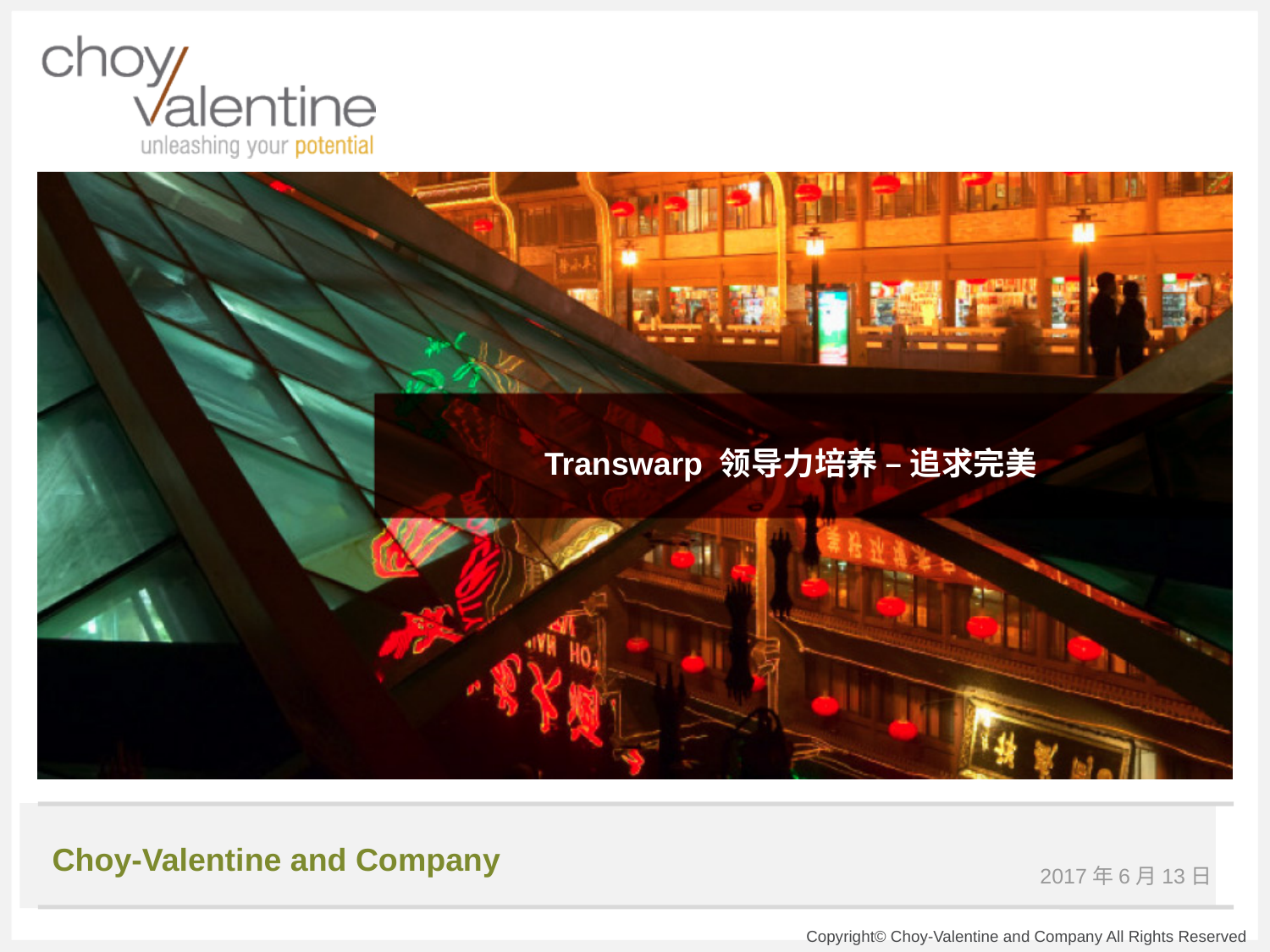

# Transwarp 领导力培养 – 追求完美
Choy-Valentine and Company
2017年6月13日